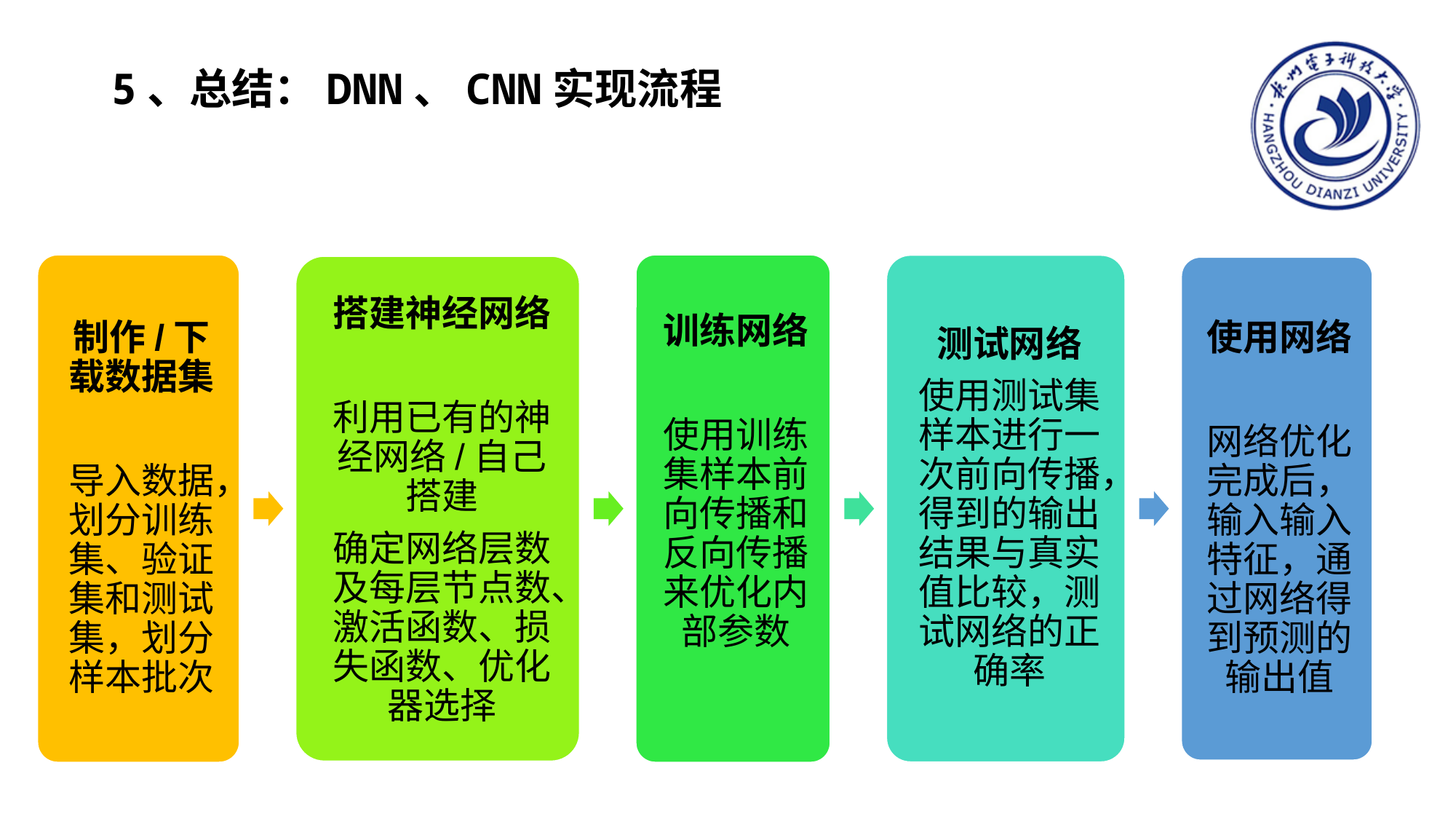

5、总结：DNN、CNN实现流程
制作/下载数据集

导入数据，划分训练集、验证集和测试集，划分样本批次

搭建神经网络

利用已有的神经网络/自己搭建
确定网络层数及每层节点数、激活函数、损失函数、优化器选择

训练网络

使用训练集样本前向传播和反向传播来优化内部参数

测试网络
使用测试集样本进行一次前向传播，得到的输出结果与真实值比较，测试网络的正确率

使用网络

网络优化完成后，输入输入特征，通过网络得到预测的输出值